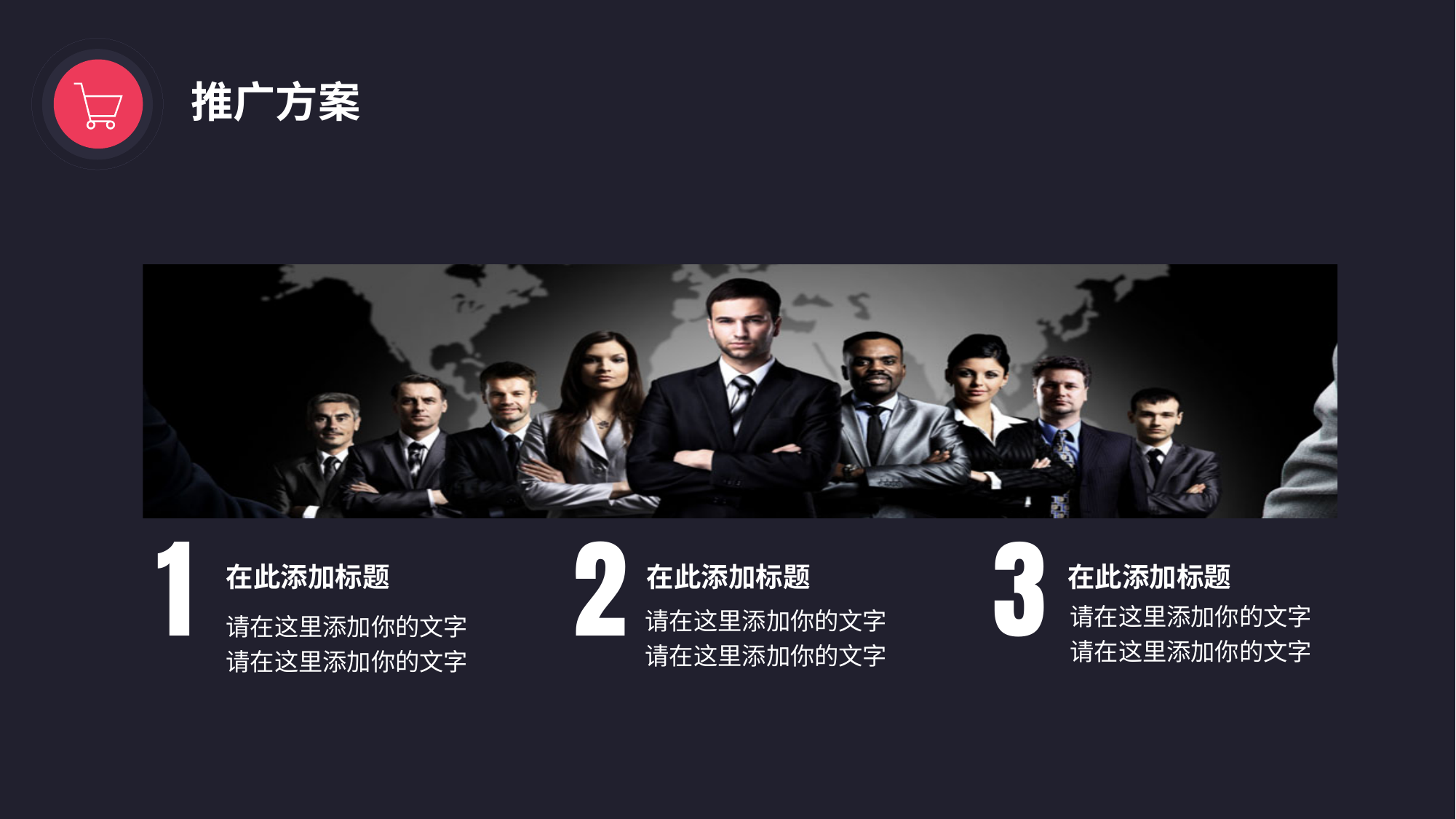

推广方案

1
2
3
在此添加标题
在此添加标题
在此添加标题
请在这里添加你的文字请在这里添加你的文字

请在这里添加你的文字请在这里添加你的文字

请在这里添加你的文字请在这里添加你的文字